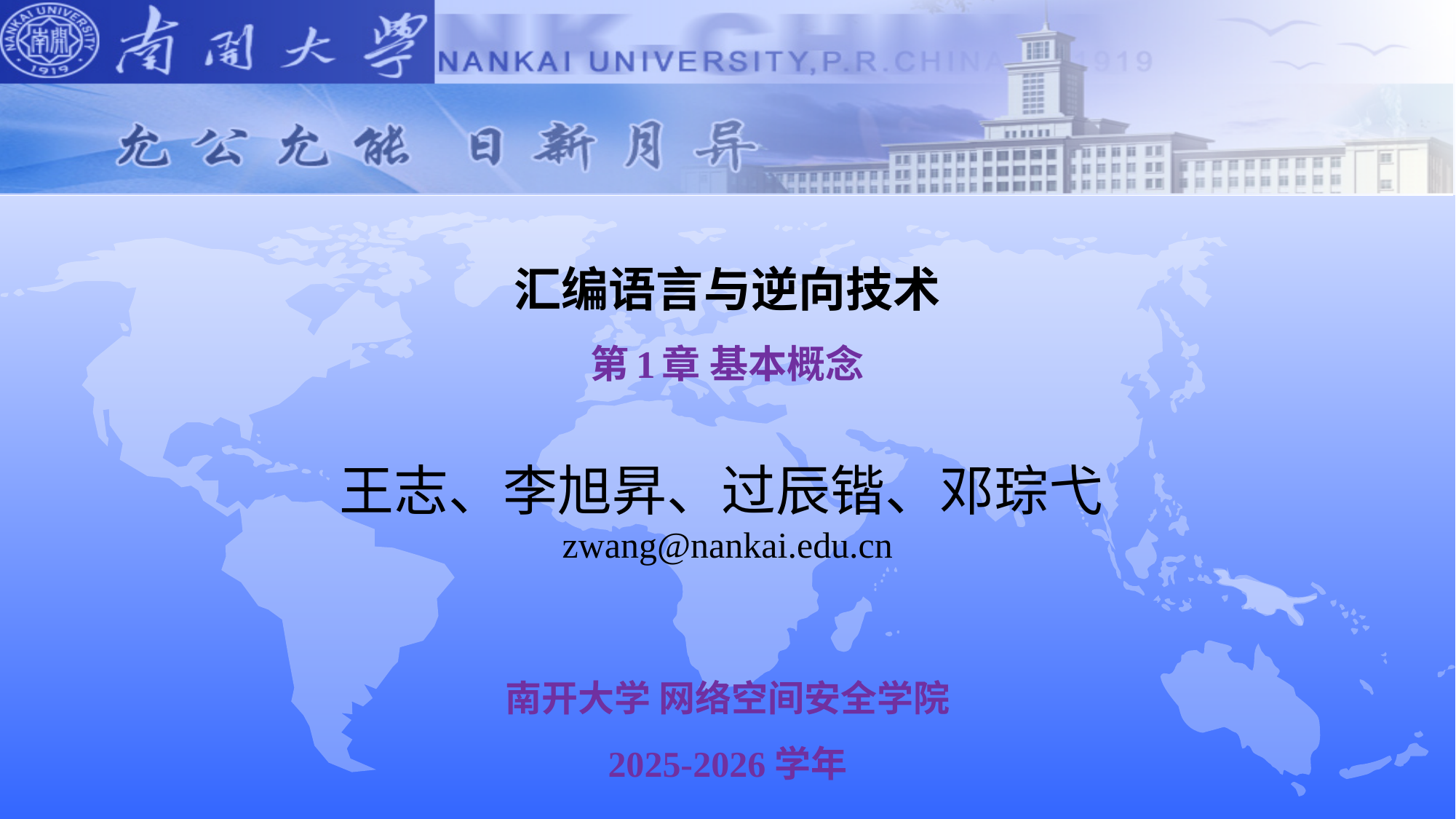

# 汇编语言与逆向技术 第1章 基本概念
王志、李旭昇、过辰锴、邓琮弋
zwang@nankai.edu.cn
南开大学 网络空间安全学院
2025-2026学年